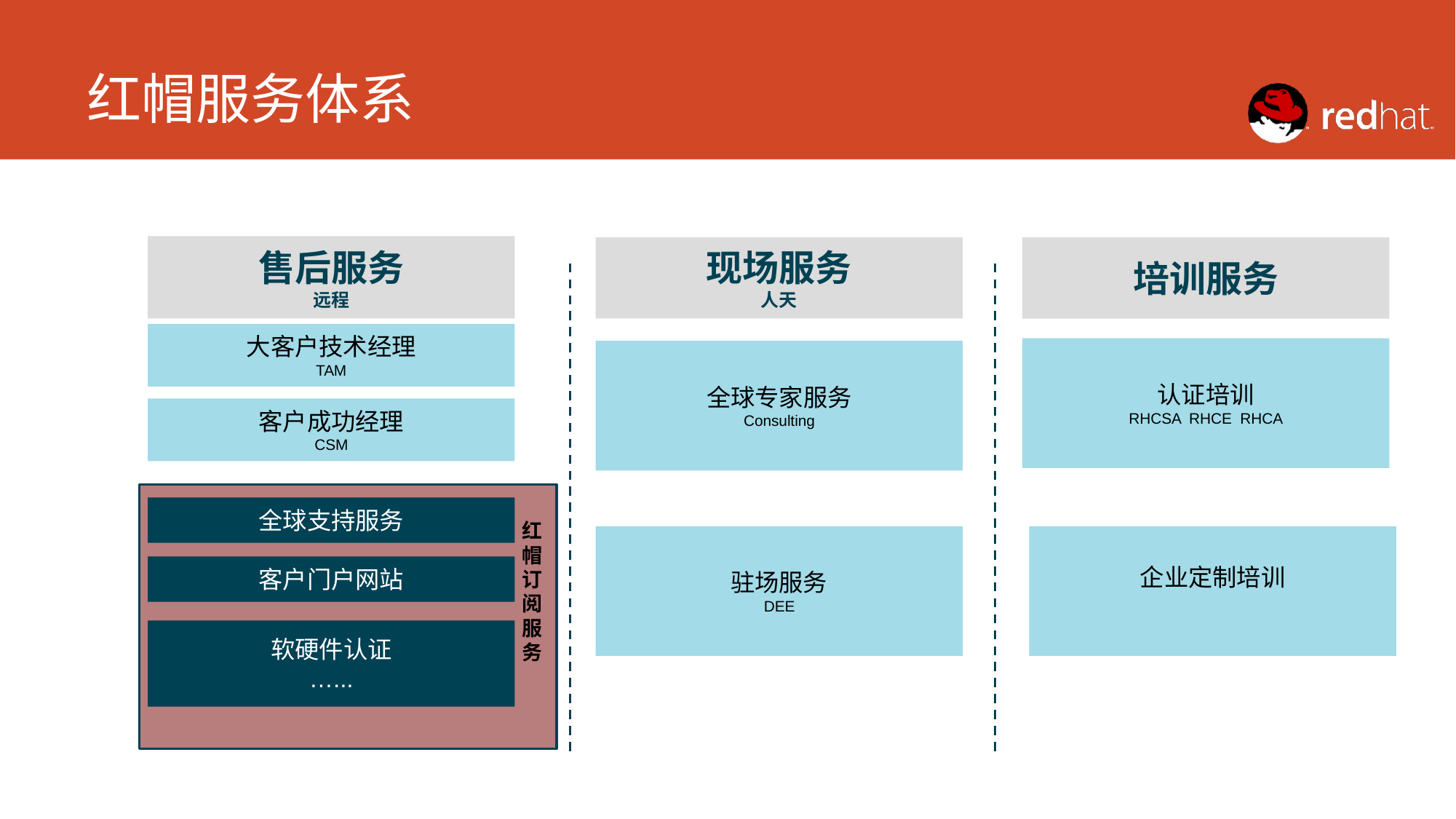

# 红帽服务体系
售后服务
远程
现场服务
人天
培训服务
大客户技术经理
TAM
认证培训
RHCSA  RHCE  RHCA
全球专家服务
Consulting
客户成功经理
CSM

红
帽
订
阅
服
务
全球支持服务
驻场服务
DEE
企业定制培训

客户门户网站
软硬件认证
…...
29